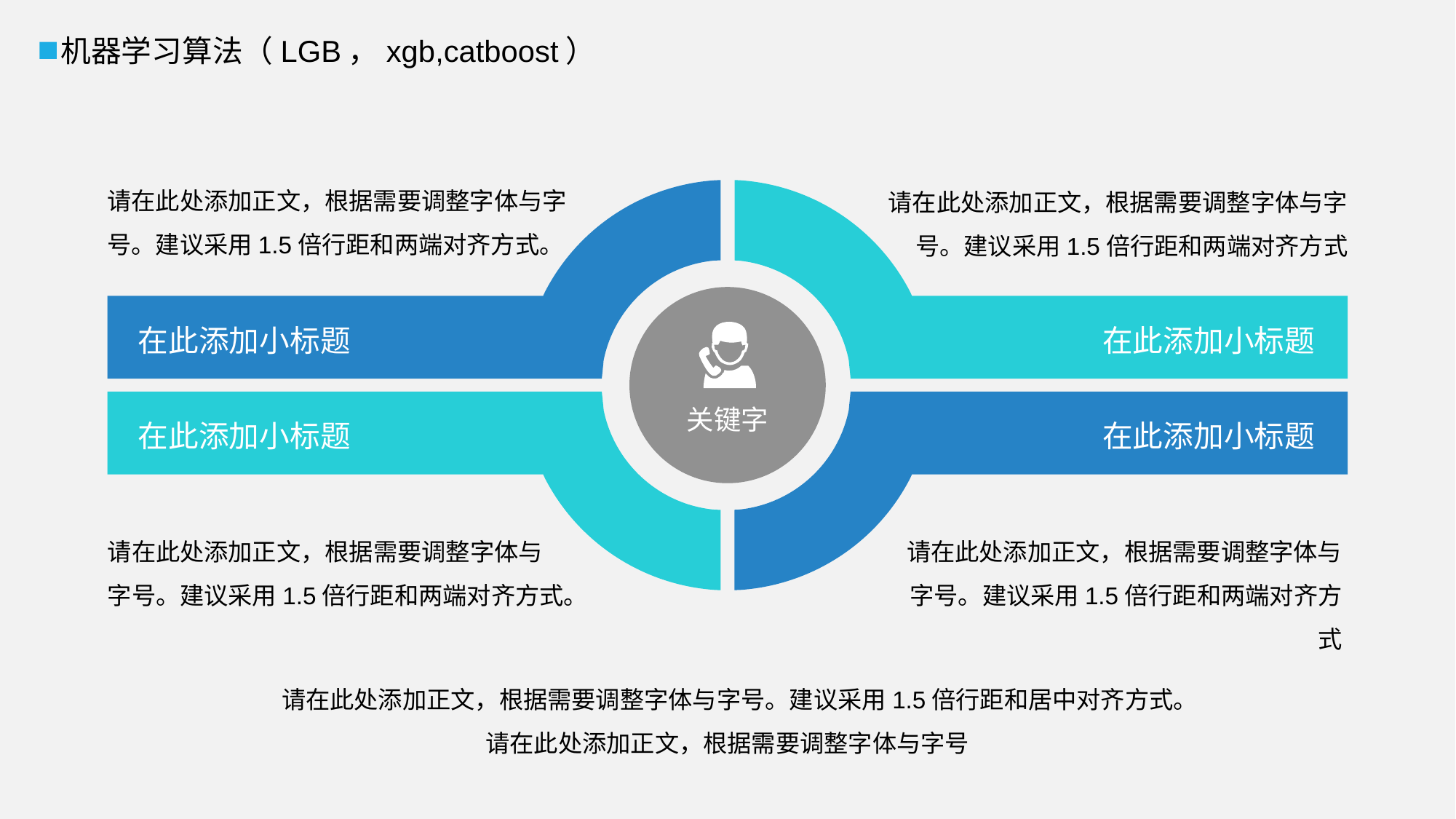

机器学习算法（LGB，xgb,catboost）

请在此处添加正文，根据需要调整字体与字号。建议采用1.5倍行距和两端对齐方式。
请在此处添加正文，根据需要调整字体与字号。建议采用1.5倍行距和两端对齐方式

在此添加小标题

在此添加小标题

在此添加小标题

在此添加小标题
关键字
请在此处添加正文，根据需要调整字体与
字号。建议采用1.5倍行距和两端对齐方式。
请在此处添加正文，根据需要调整字体与字号。建议采用1.5倍行距和两端对齐方式

请在此处添加正文，根据需要调整字体与字号。建议采用1.5倍行距和居中对齐方式。请在此处添加正文，根据需要调整字体与字号